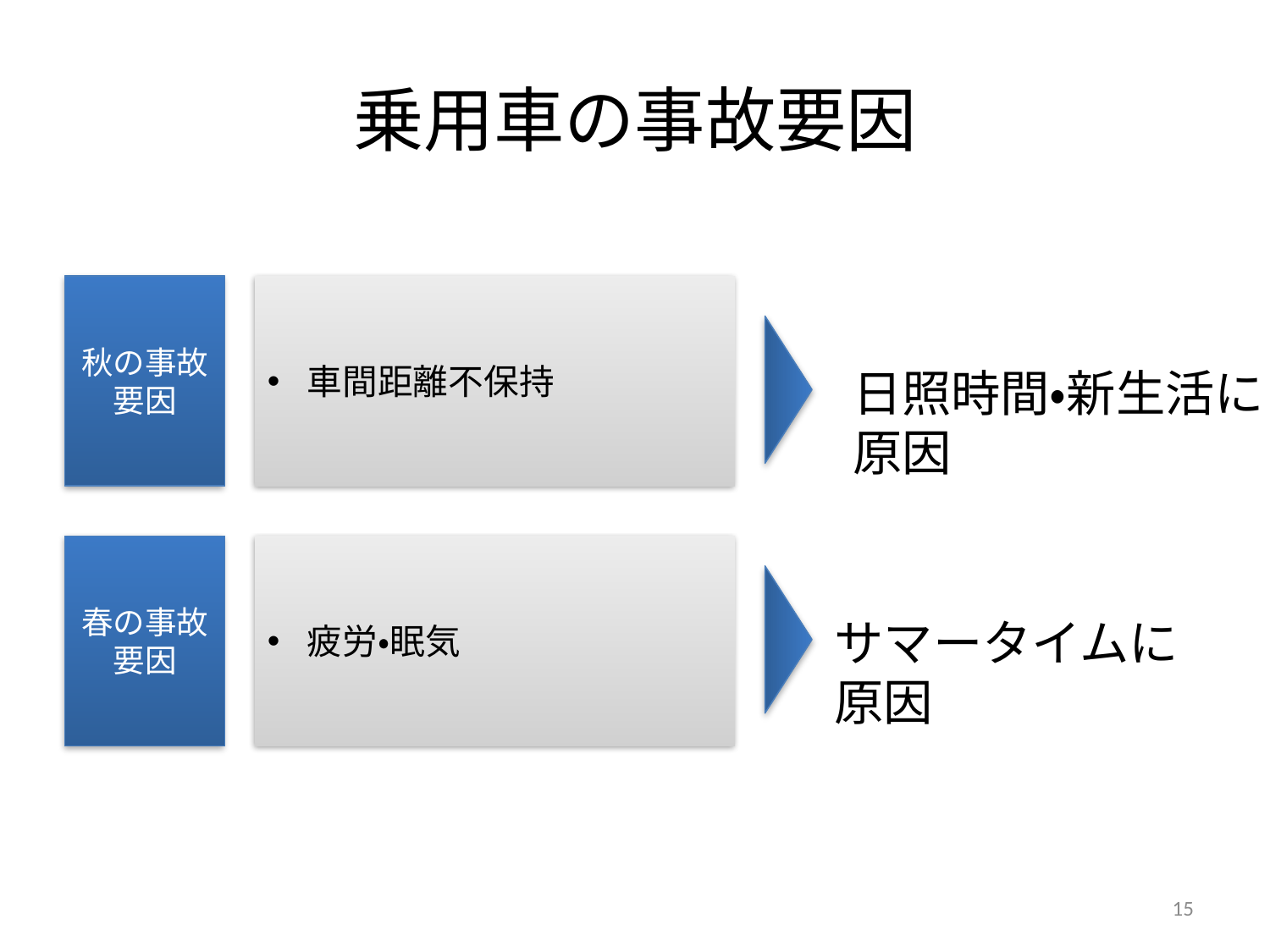

# 乗用車の事故要因
秋の事故要因
車間距離不保持
日照時間・新生活に
原因

春の事故
要因
疲労・眠気
サマータイムに
原因

15